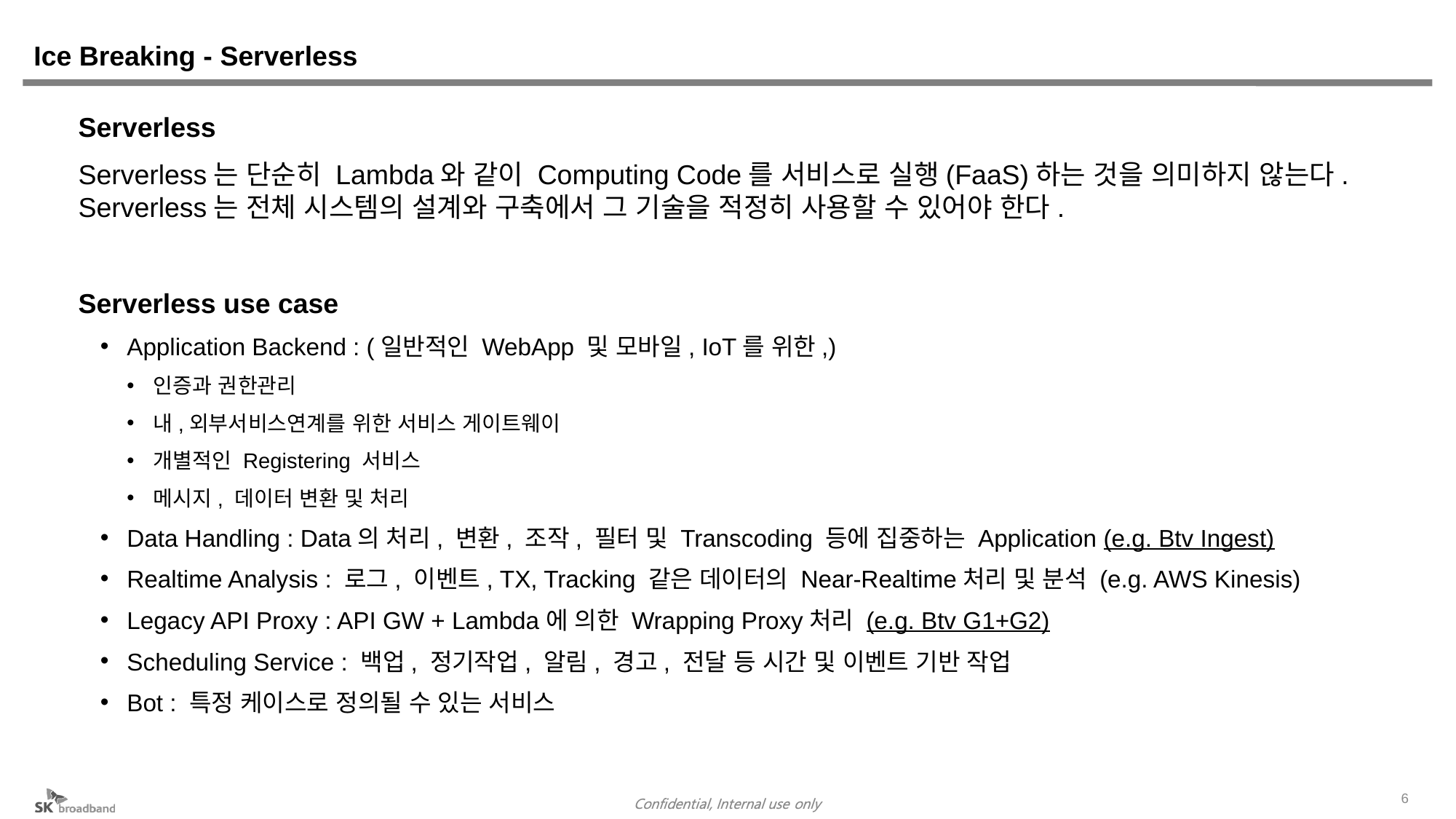

# Ice Breaking - Serverless
Serverless
Serverless는 단순히 Lambda와 같이 Computing Code를 서비스로 실행(FaaS)하는 것을 의미하지 않는다.
Serverless는 전체 시스템의 설계와 구축에서 그 기술을 적정히 사용할 수 있어야 한다.

Serverless use case
Application Backend : (일반적인 WebApp 및 모바일, IoT를 위한,)
인증과 권한관리
내,외부서비스연계를 위한 서비스 게이트웨이
개별적인 Registering 서비스
메시지, 데이터 변환 및 처리
Data Handling : Data의 처리, 변환, 조작, 필터 및 Transcoding 등에 집중하는 Application (e.g. Btv Ingest)
Realtime Analysis : 로그, 이벤트, TX, Tracking 같은 데이터의 Near-Realtime처리 및 분석 (e.g. AWS Kinesis)
Legacy API Proxy : API GW + Lambda에 의한 Wrapping Proxy처리 (e.g. Btv G1+G2)
Scheduling Service : 백업, 정기작업, 알림, 경고, 전달 등 시간 및 이벤트 기반 작업
Bot : 특정 케이스로 정의될 수 있는 서비스

6